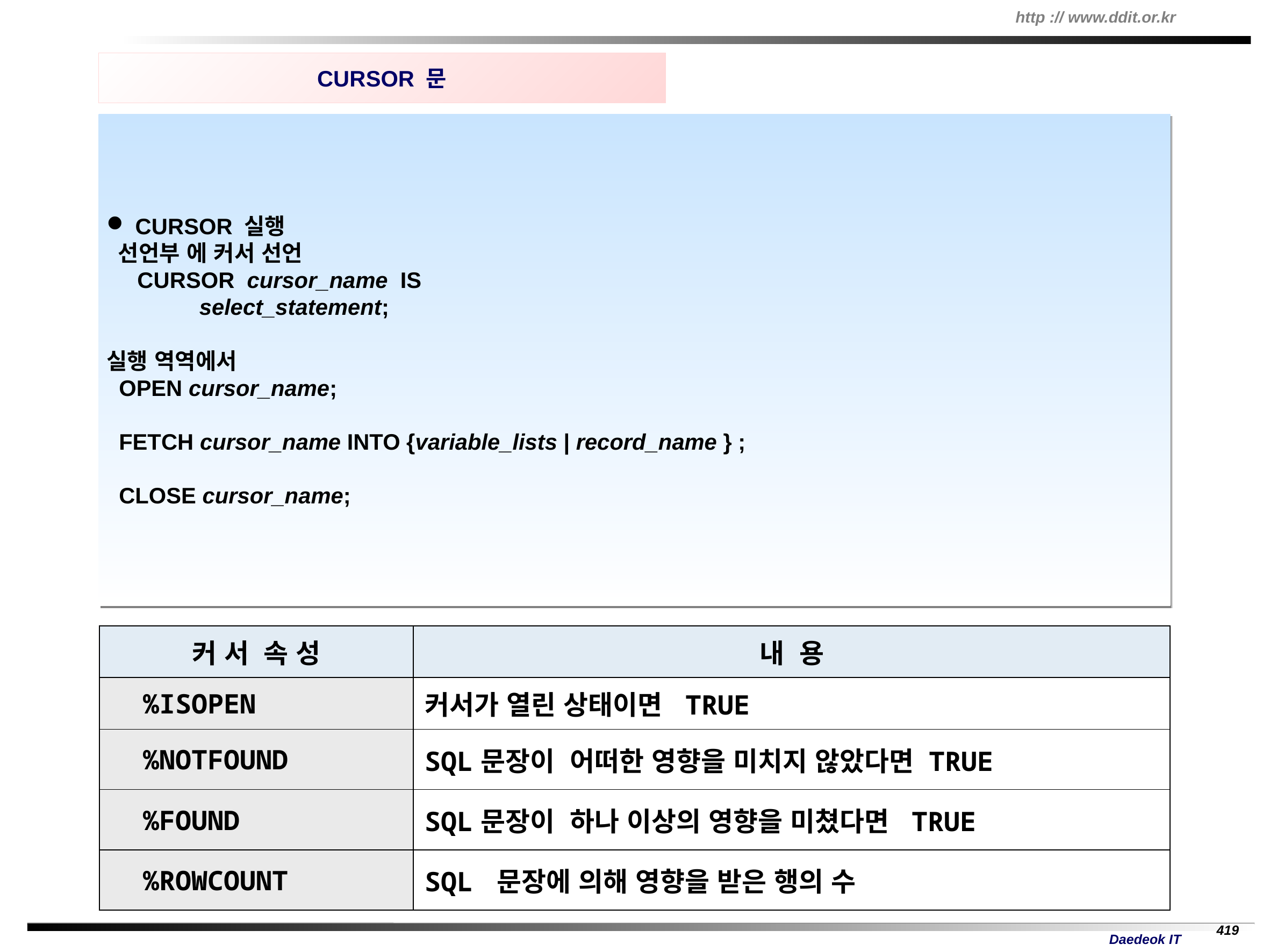

CURSOR 문
 CURSOR 실행
 선언부 에 커서 선언
    CURSOR  cursor_name  IS
               select_statement;

실행 역역에서
  OPEN cursor_name;

  FETCH cursor_name INTO {variable_lists | record_name } ;

  CLOSE cursor_name;
| 커 서 속 성 | 내 용 |
| --- | --- |
| %ISOPEN | 커서가 열린 상태이면 TRUE |
| %NOTFOUND | SQL문장이 어떠한 영향을 미치지 않았다면 TRUE |
| %FOUND | SQL문장이 하나 이상의 영향을 미쳤다면 TRUE |
| %ROWCOUNT | SQL 문장에 의해 영향을 받은 행의 수 |